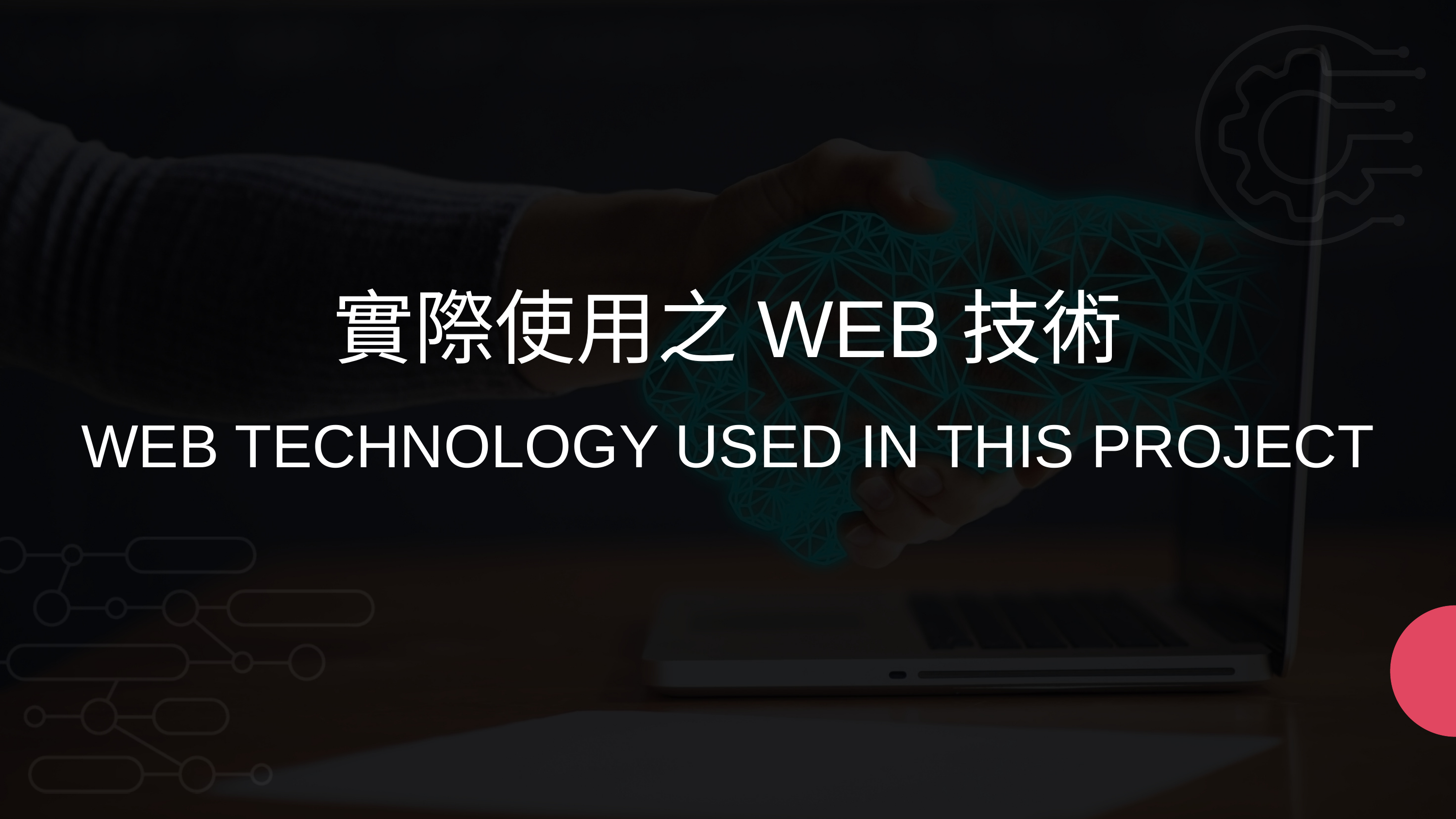

實際使用之WEB技術
WEB TECHNOLOGY USED IN THIS PROJECT